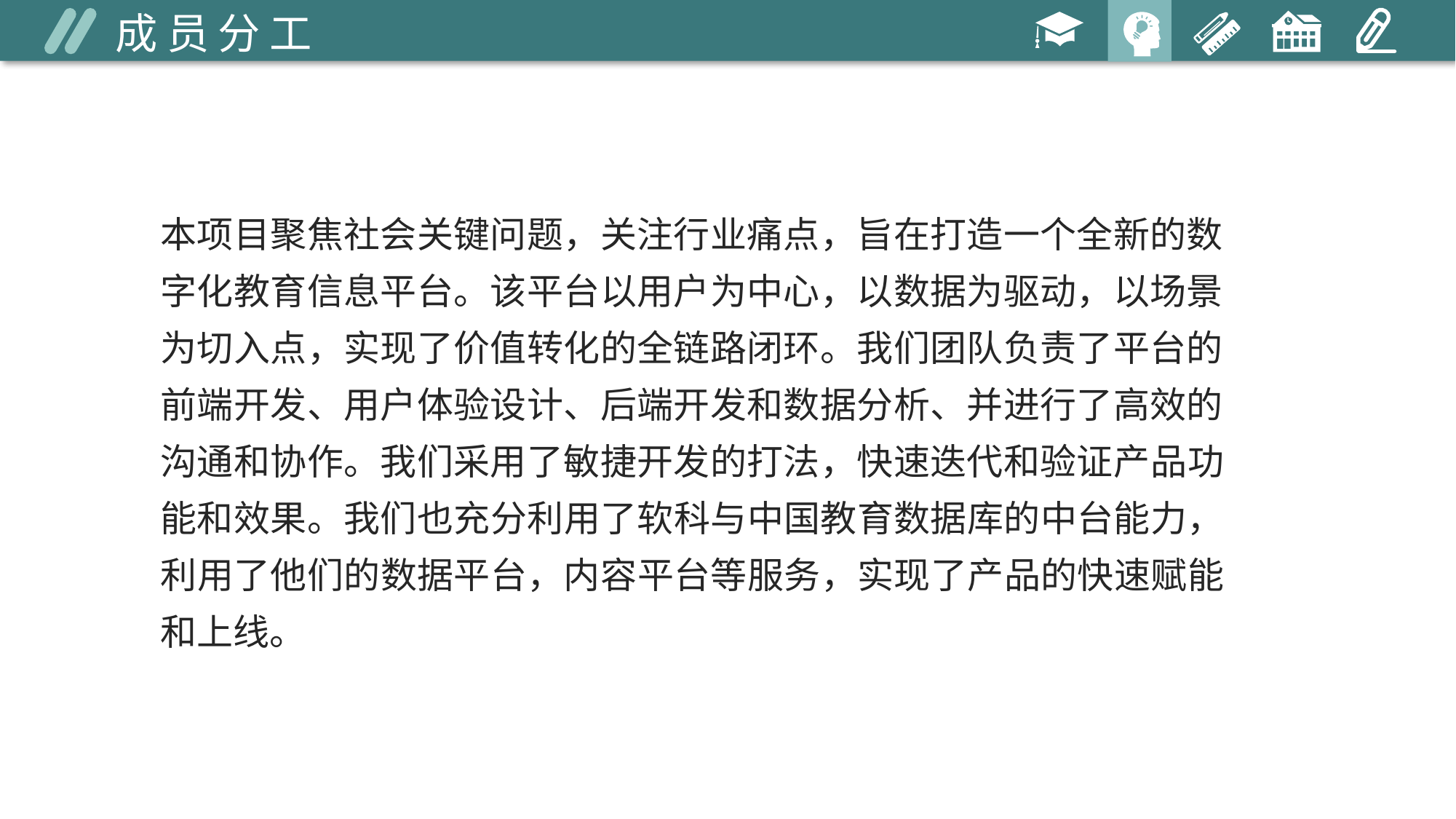

成员分工

本项目聚焦社会关键问题，关注行业痛点，旨在打造一个全新的数字化教育信息平台。该平台以用户为中心，以数据为驱动，以场景为切入点，实现了价值转化的全链路闭环。我们团队负责了平台的前端开发、用户体验设计、后端开发和数据分析、并进行了高效的沟通和协作。我们采用了敏捷开发的打法，快速迭代和验证产品功能和效果。我们也充分利用了软科与中国教育数据库的中台能力，利用了他们的数据平台，内容平台等服务，实现了产品的快速赋能和上线。